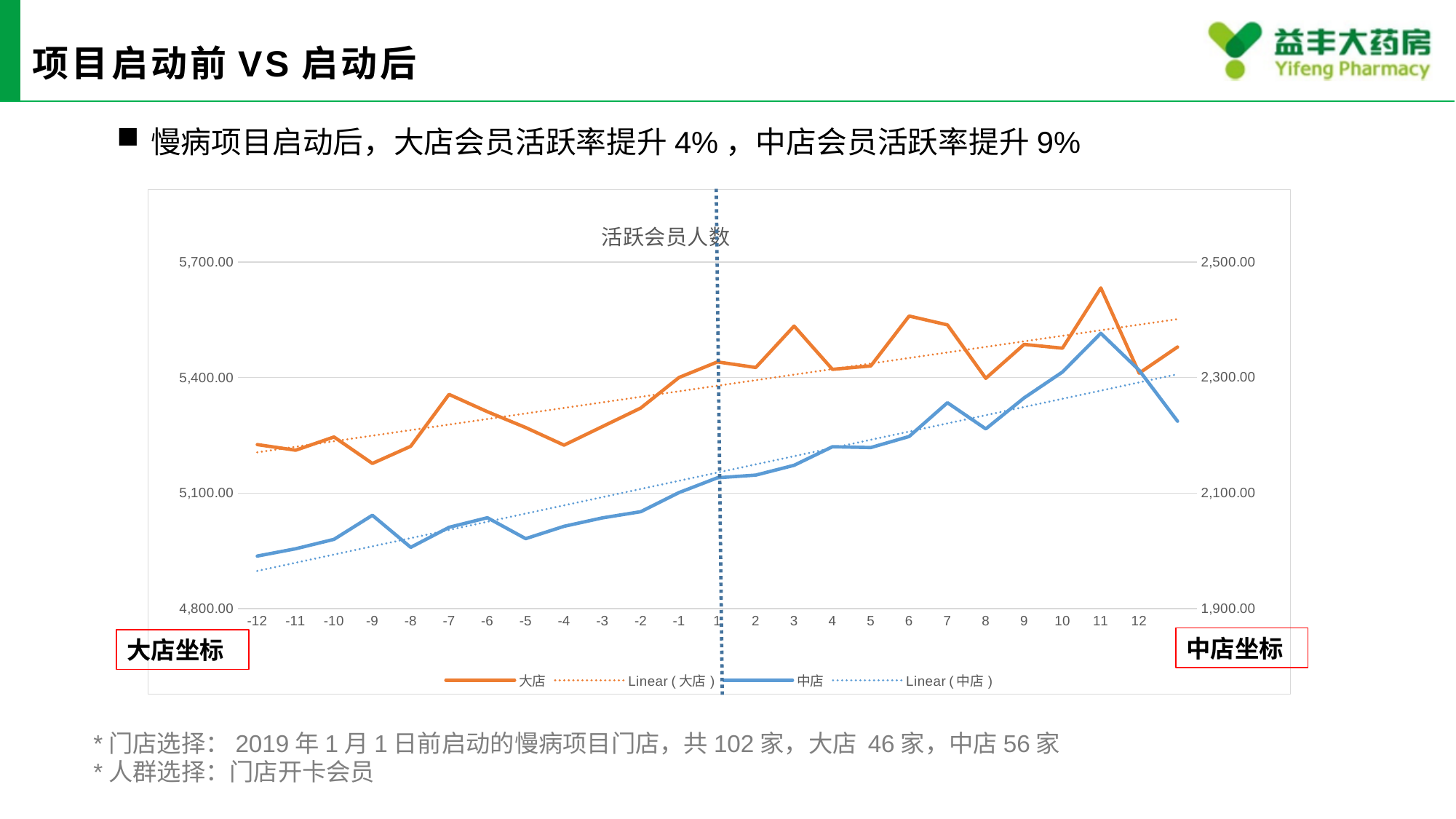

# 项目启动前VS启动后
慢病项目启动后，大店会员活跃率提升4%，中店会员活跃率提升9%

### Chart: 活跃会员人数

| Category | 大店 | 中店 |
|---|---|---|
| -12 | 5225.97826 | 1991.017241 |
| -11 | 5211.456521 | 2003.75862 |
| -10 | 5245.869565 | 2019.982758 |
| -9 | 5177.021739 | 2061.75862 |
| -8 | 5221.543478 | 2006.172413 |
| -7 | 5356.282608 | 2040.793103 |
| -6 | 5311.434782 | 2057.448275 |
| -5 | 5270.260869 | 2021.224137 |
| -4 | 5224.5 | 2042.586206 |
| -3 | 5272.717391 | 2057.155172 |
| -2 | 5320.934782 | 2067.896551 |
| -1 | 5400.282608 | 2100.965517 |
| 1 | 5440.73913 | 2126.620689 |
| 2 | 5426.130434 | 2131.189655 |
| 3 | 5533.760869 | 2148.137931 |
| 4 | 5421.282608 | 2180.275862 |
| 5 | 5430.217391 | 2178.87931 |
| 6 | 5559.782608 | 2198.068965 |
| 7 | 5536.822222 | 2256.545454 |
| 8 | 5398.102564 | 2211.17647 |
| 9 | 5486.138888 | 2264.837209 |
| 10 | 5476.264705 | 2309.638888 |
| 11 | 5632.787878 | 2376.625 |
| 12 | 5411.366666 | 2312.571428 |
|  | 5479.44966358333 | 2224.54723841667 |
中店坐标
大店坐标
*门店选择：2019年1月1日前启动的慢病项目门店，共102家，大店 46家，中店56家
*人群选择：门店开卡会员